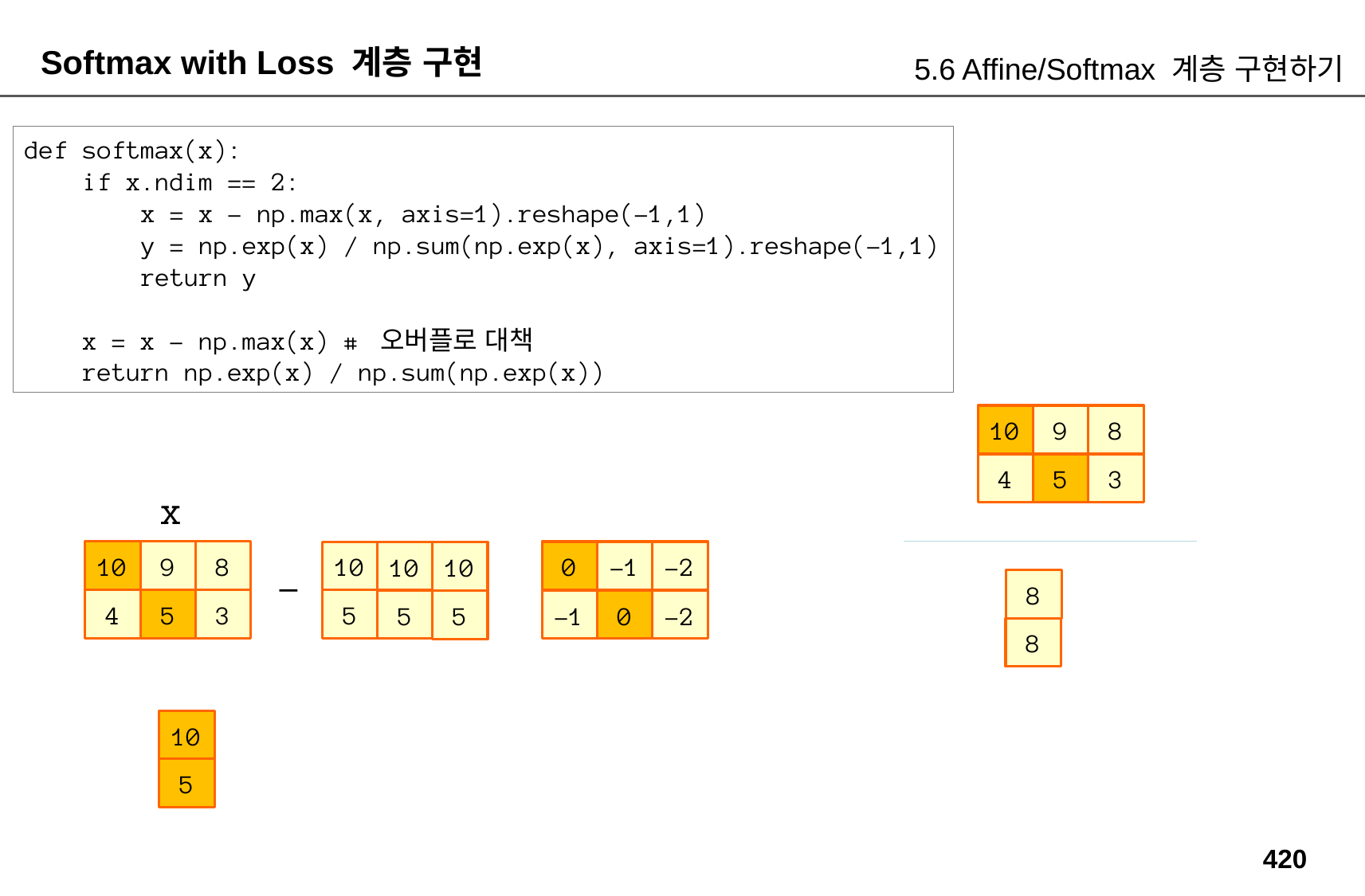

Softmax with Loss 계층 구현
5.6 Affine/Softmax 계층 구현하기
def softmax(x):
    if x.ndim == 2:
        x = x - np.max(x, axis=1).reshape(-1,1)
        y = np.exp(x) / np.sum(np.exp(x), axis=1).reshape(-1,1)
        return y

    x = x - np.max(x) # 오버플로 대책
    return np.exp(x) / np.sum(np.exp(x))
10
9
8
4
5
3
x
10
9
8
0
-1
-2
10
10
10
-
8
4
5
3
5
5
-1
0
-2
5
8
10
5